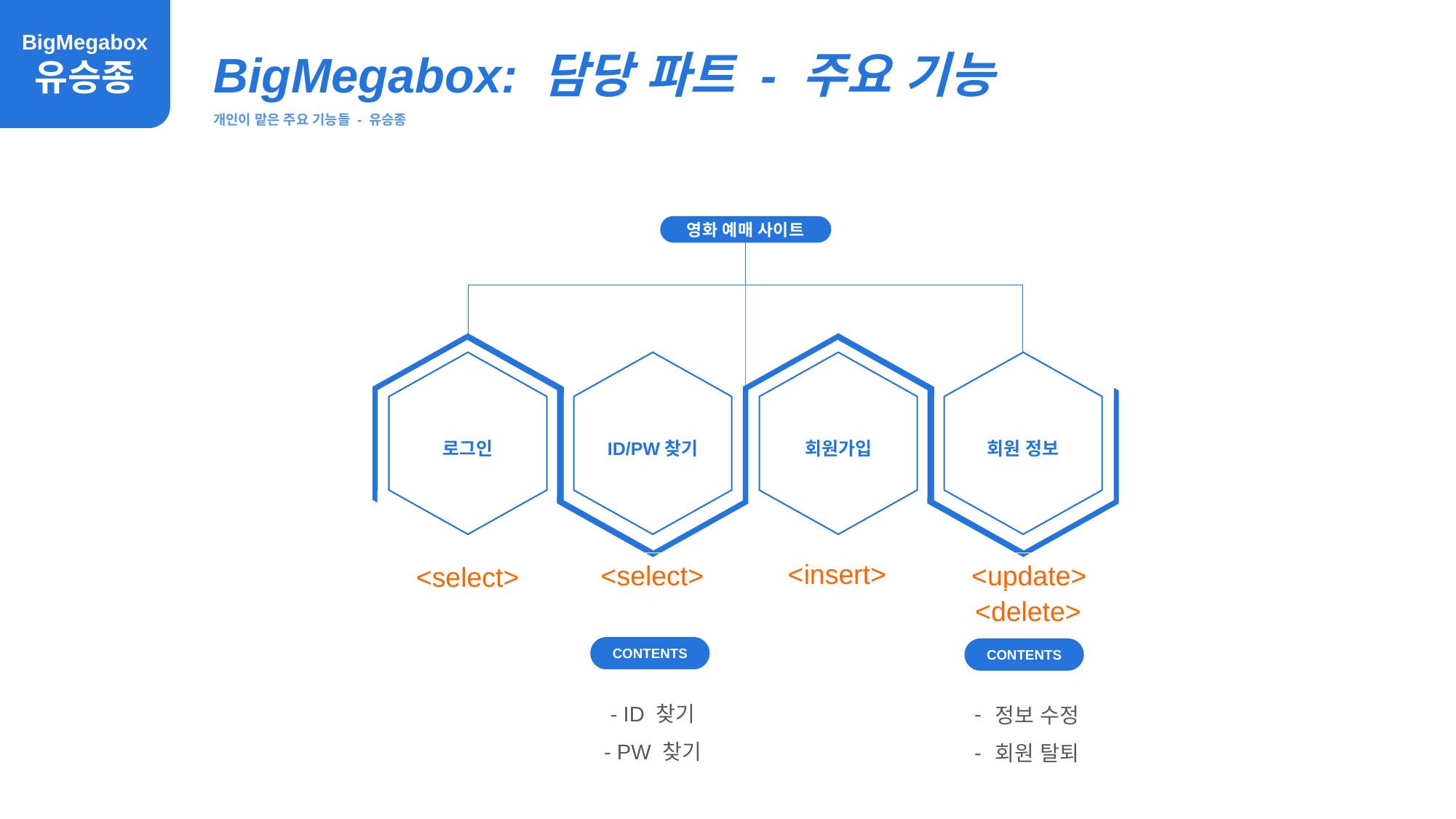

BigMegabox: 담당 파트 - 주요 기능
개인이 맡은 주요 기능들 - 유승종
BigMegabox
유승종

영화 예매 사이트

로그인

ID/PW찾기

회원가입

회원 정보

<insert>
<select>
<update>
<select>
<delete>
CONTENTS
CONTENTS
- ID 찾기
- PW 찾기
정보 수정
회원 탈퇴